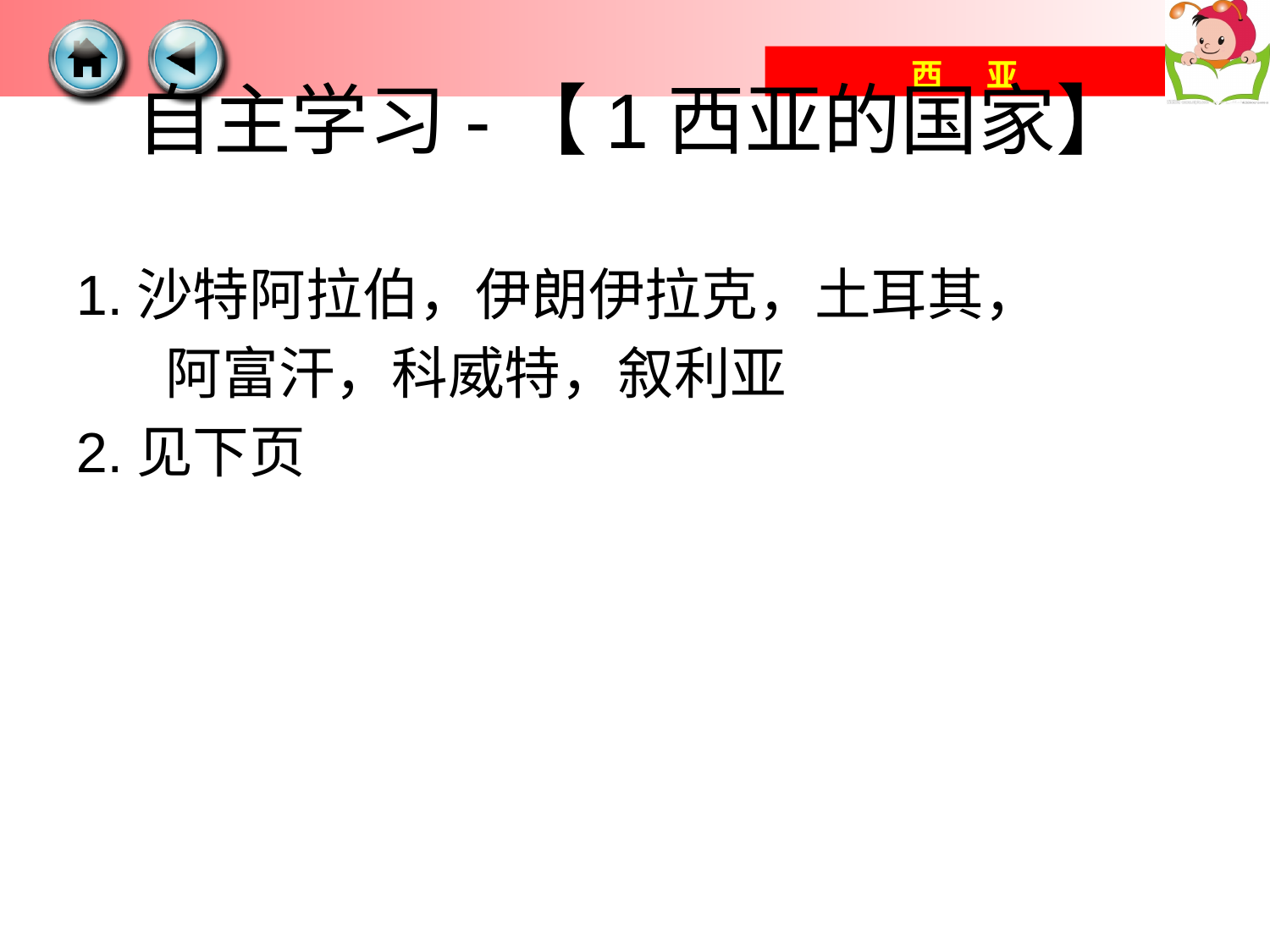

# 自主学习-【1西亚的国家】
1.沙特阿拉伯，伊朗伊拉克，土耳其，
      阿富汗，科威特，叙利亚
2.见下页